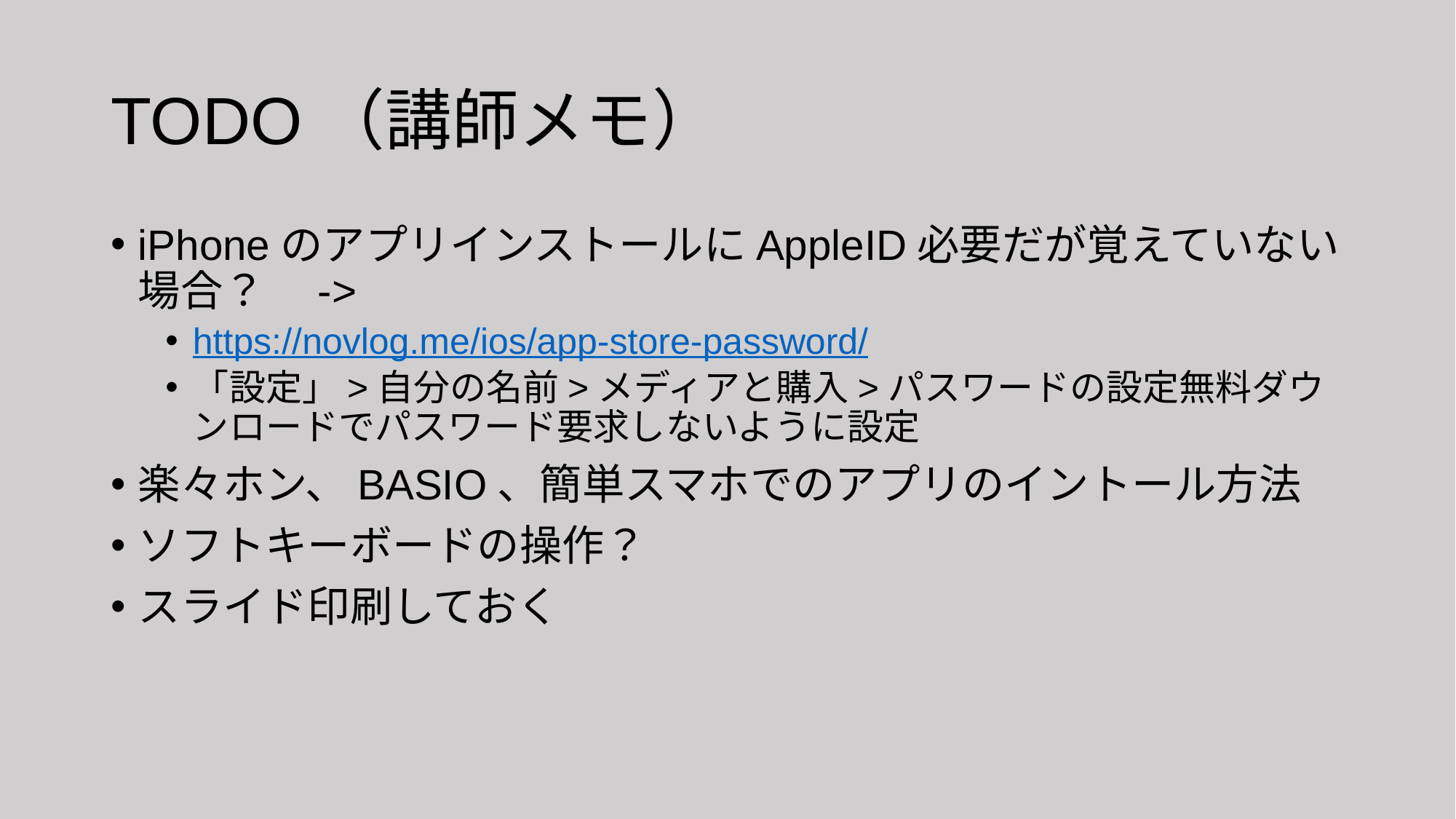

# TODO（講師メモ）
iPhoneのアプリインストールにAppleID必要だが覚えていない場合？　->
https://novlog.me/ios/app-store-password/
「設定」>自分の名前>メディアと購入>パスワードの設定無料ダウンロードでパスワード要求しないように設定
楽々ホン、BASIO、簡単スマホでのアプリのイントール方法
ソフトキーボードの操作？
スライド印刷しておく